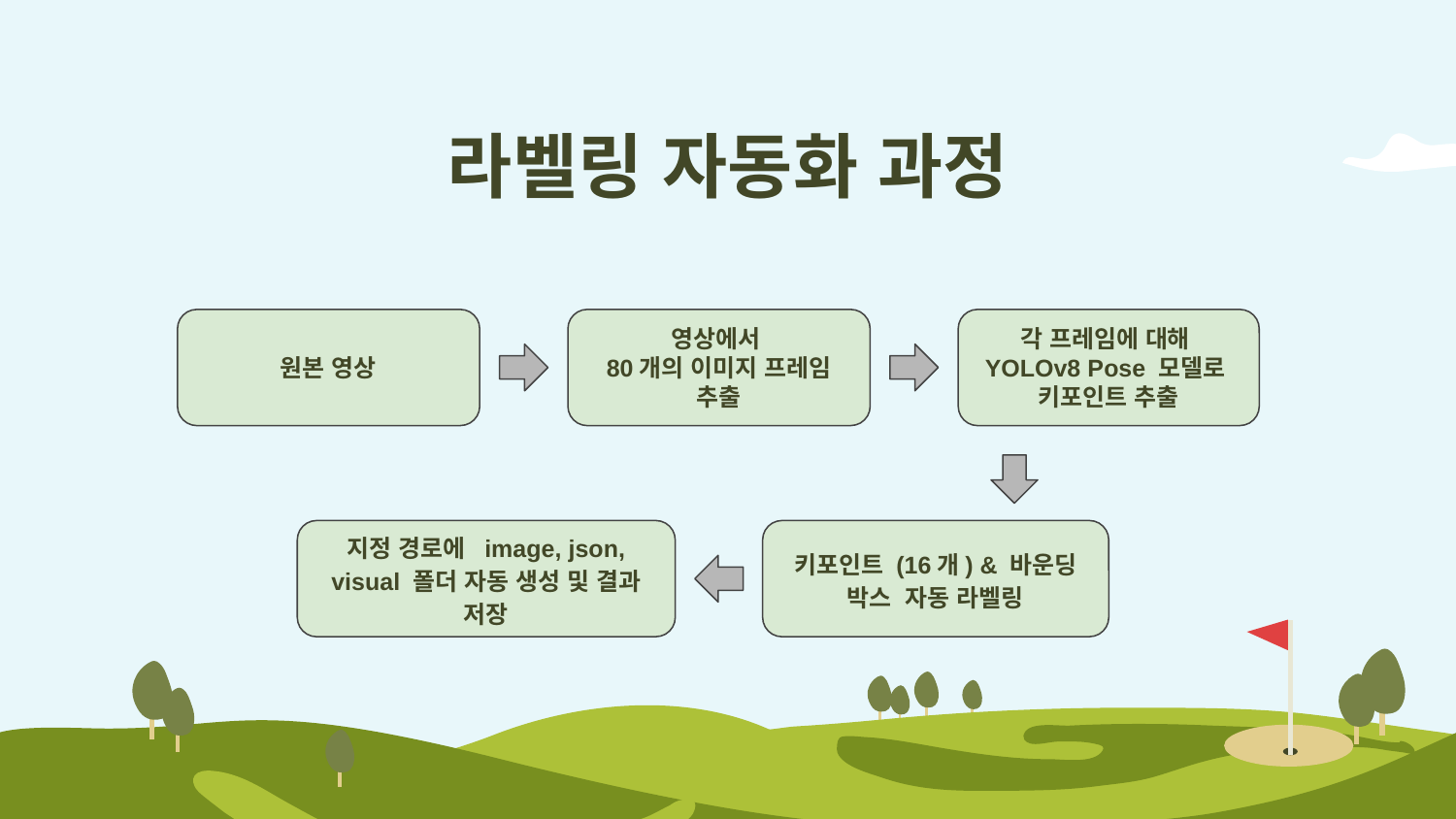

# 라벨링 자동화 과정
원본 영상
영상에서
80개의 이미지 프레임 추출
각 프레임에 대해
YOLOv8 Pose 모델로
키포인트 추출

지정 경로에  image, json, visual 폴더 자동 생성 및 결과 저장
키포인트 (16개) & 바운딩 박스  자동 라벨링